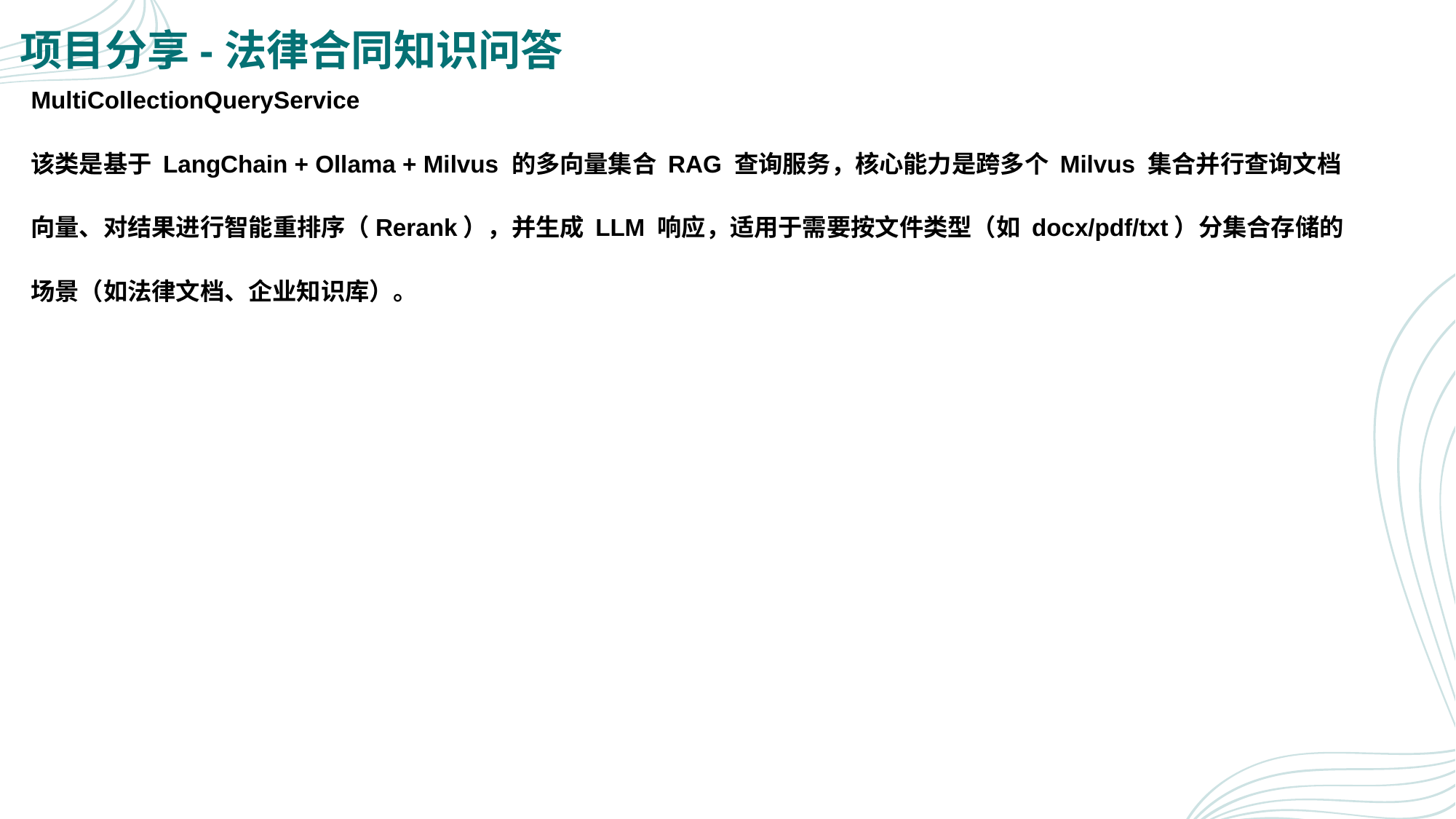

# 项目分享-法律合同知识问答
MultiCollectionQueryService
该类是基于 LangChain + Ollama + Milvus 的多向量集合 RAG 查询服务，核心能力是跨多个 Milvus 集合并行查询文档
向量、对结果进行智能重排序（Rerank），并生成 LLM 响应，适用于需要按文件类型（如 docx/pdf/txt）分集合存储的
场景（如法律文档、企业知识库）。